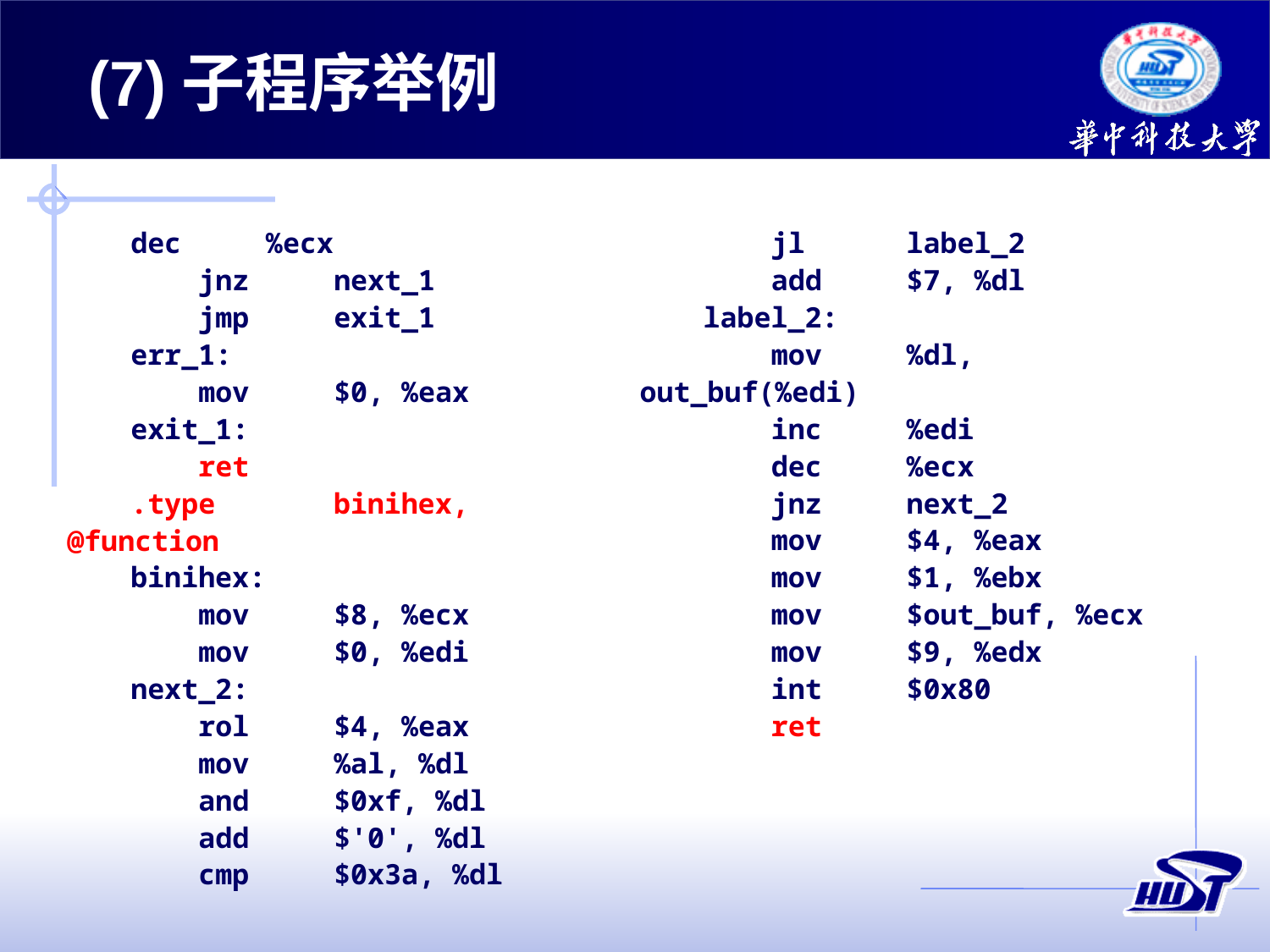

(7)子程序举例
dec     %ecx
    jnz     next_1
    jmp     exit_1
err_1:
    mov     $0, %eax
exit_1:
    ret
.type       binihex, @function
binihex:
    mov     $8, %ecx
    mov     $0, %edi
next_2:
    rol     $4, %eax
    mov     %al, %dl
    and     $0xf, %dl
    add     $'0', %dl
    cmp     $0x3a, %dl
    jl      label_2
    add     $7, %dl
label_2:
    mov     %dl, out_buf(%edi)
    inc     %edi
    dec     %ecx
    jnz     next_2
    mov     $4, %eax
    mov     $1, %ebx
    mov     $out_buf, %ecx
    mov     $9, %edx
    int     $0x80
    ret